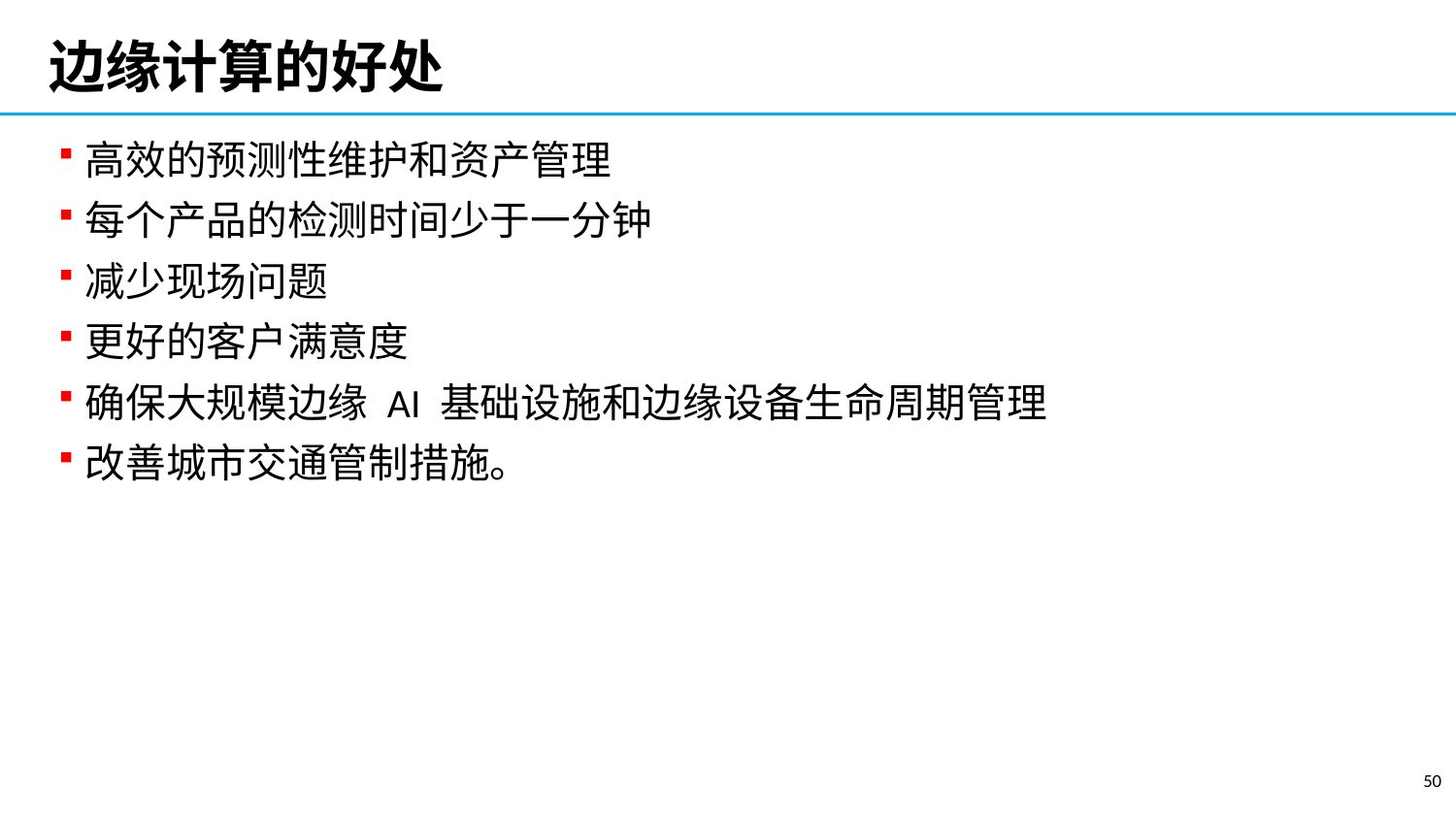

# 边缘计算的好处

高效的预测性维护和资产管理
每个产品的检测时间少于一分钟
减少现场问题
更好的客户满意度
确保大规模边缘 AI 基础设施和边缘设备生命周期管理
改善城市交通管制措施。

50